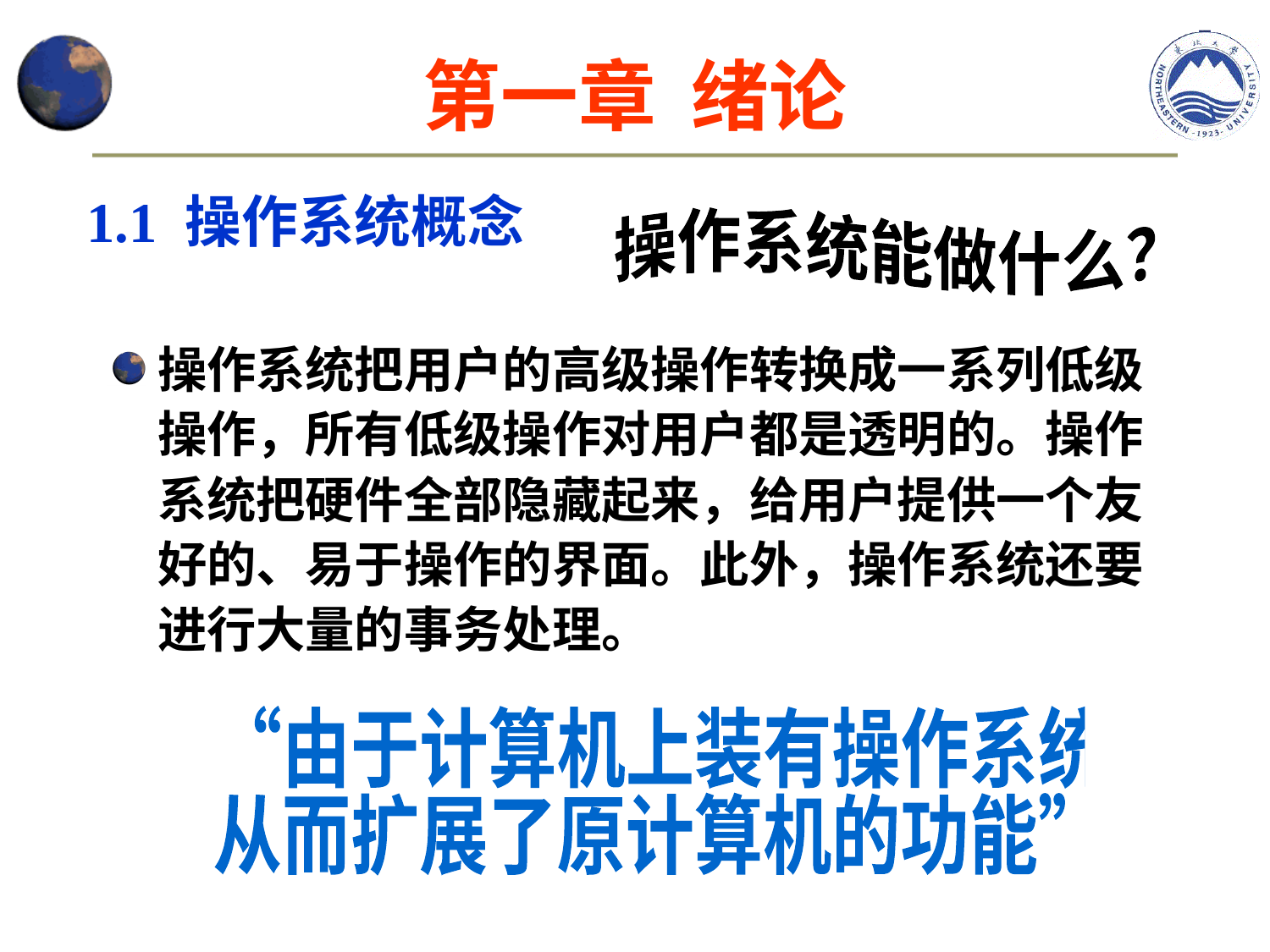

# 第一章  绪论
1.1 操作系统概念
操作系统能做什么？
操作系统把用户的高级操作转换成一系列低级操作，所有低级操作对用户都是透明的。操作系统把硬件全部隐藏起来，给用户提供一个友好的、易于操作的界面。此外，操作系统还要进行大量的事务处理。
“由于计算机上装有操作系统
从而扩展了原计算机的功能”